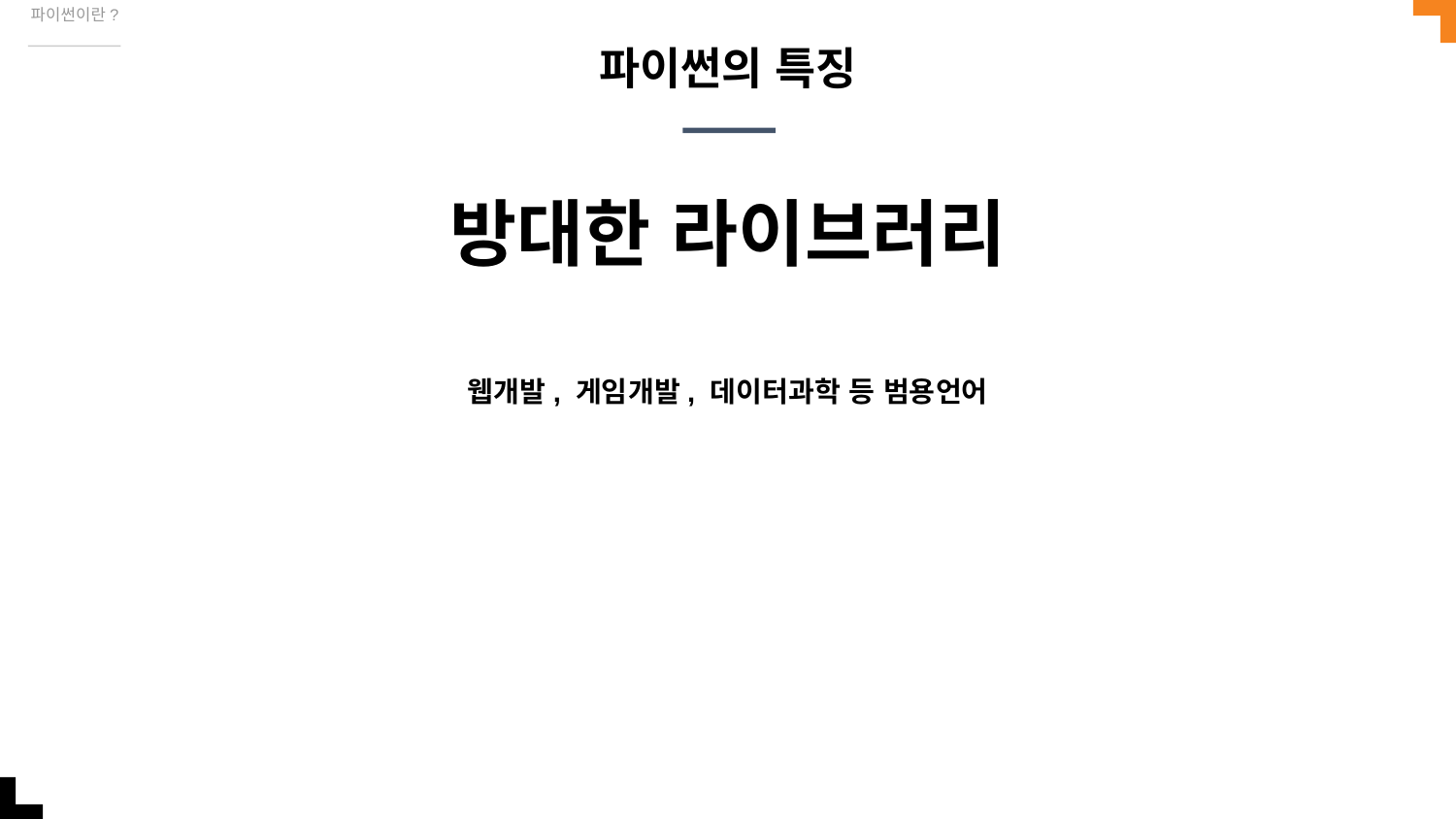

파이썬이란?
파이썬의 특징
방대한 라이브러리

웹개발, 게임개발, 데이터과학 등 범용언어